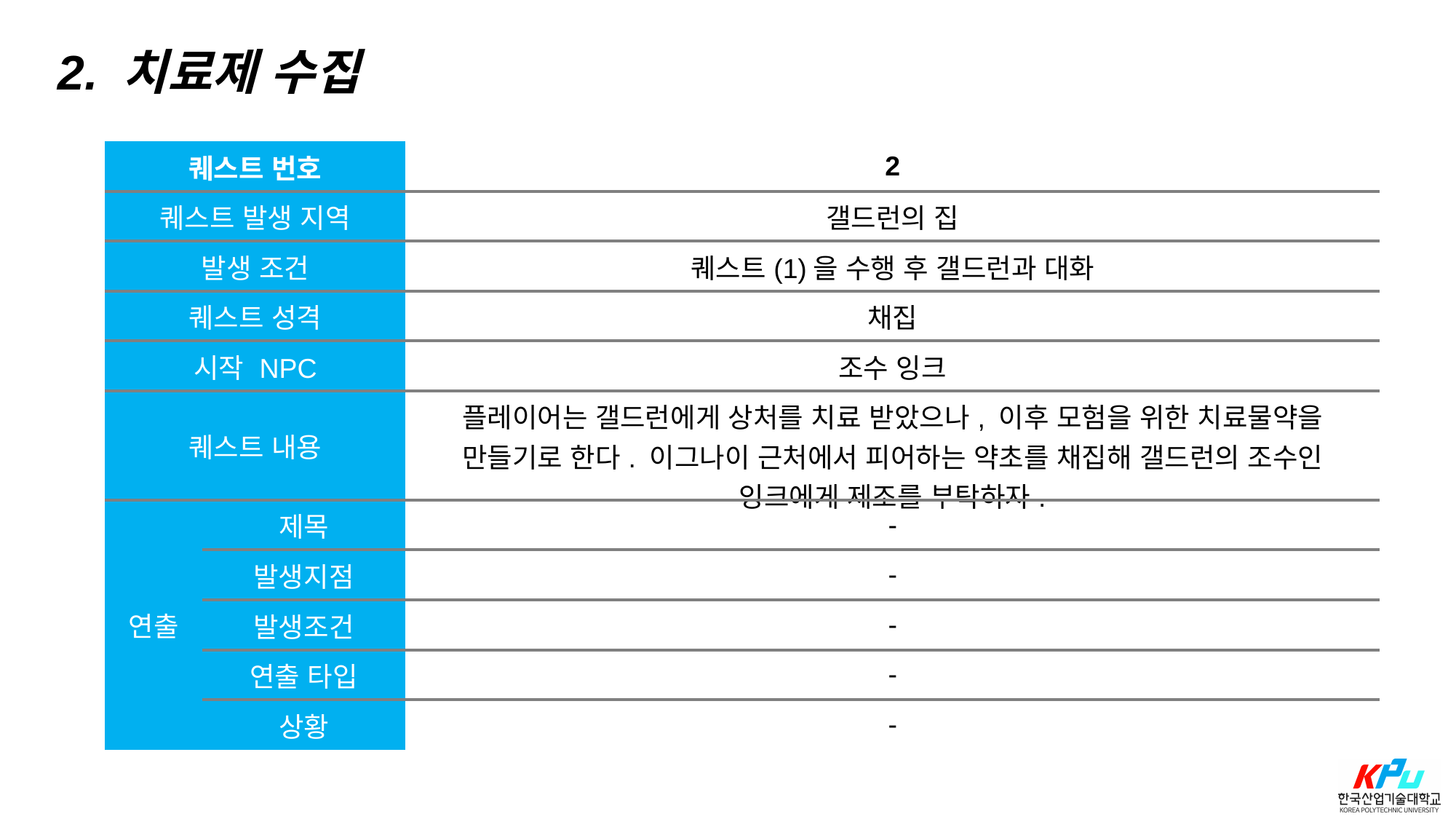

2. 치료제 수집
| 퀘스트 번호 |  | 2 |
| --- | --- | --- |
| 퀘스트 발생 지역 |  | 갤드런의 집 |
| 발생 조건 |  | 퀘스트(1)을 수행 후 갤드런과 대화 |
| 퀘스트 성격 |  | 채집 |
| 시작 NPC |  | 조수 잉크 |
| 퀘스트 내용 |  | 플레이어는 갤드런에게 상처를 치료 받았으나, 이후 모험을 위한 치료물약을 만들기로 한다. 이그나이 근처에서 피어하는 약초를 채집해 갤드런의 조수인 잉크에게 제조를 부탁하자. |
| 연출 | 제목 | - |
|  | 발생지점 | - |
|  | 발생조건 | - |
|  | 연출 타입 | - |
|  | 상황 | - |